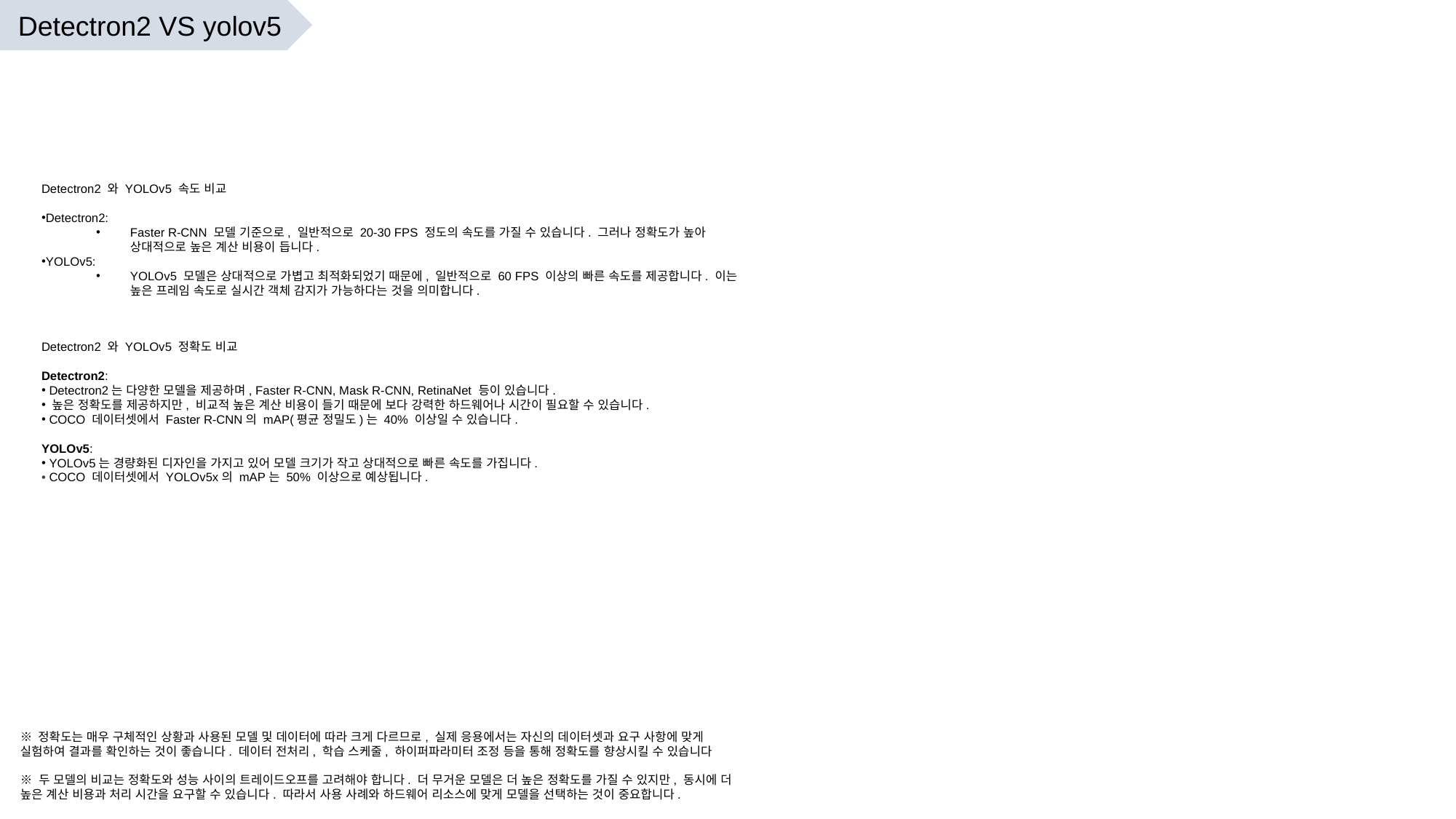

Detectron2 VS yolov5
Detectron2 와 YOLOv5 속도 비교

Detectron2:
Faster R-CNN 모델 기준으로, 일반적으로 20-30 FPS 정도의 속도를 가질 수 있습니다. 그러나 정확도가 높아 상대적으로 높은 계산 비용이 듭니다.
YOLOv5:
YOLOv5 모델은 상대적으로 가볍고 최적화되었기 때문에, 일반적으로 60 FPS 이상의 빠른 속도를 제공합니다. 이는 높은 프레임 속도로 실시간 객체 감지가 가능하다는 것을 의미합니다.
Detectron2 와 YOLOv5 정확도 비교

Detectron2:
 Detectron2는 다양한 모델을 제공하며, Faster R-CNN, Mask R-CNN, RetinaNet 등이 있습니다.
 높은 정확도를 제공하지만, 비교적 높은 계산 비용이 들기 때문에 보다 강력한 하드웨어나 시간이 필요할 수 있습니다.
 COCO 데이터셋에서 Faster R-CNN의 mAP(평균 정밀도)는 40% 이상일 수 있습니다.

YOLOv5:
 YOLOv5는 경량화된 디자인을 가지고 있어 모델 크기가 작고 상대적으로 빠른 속도를 가집니다.
 COCO 데이터셋에서 YOLOv5x의 mAP는 50% 이상으로 예상됩니다.
※ 정확도는 매우 구체적인 상황과 사용된 모델 및 데이터에 따라 크게 다르므로, 실제 응용에서는 자신의 데이터셋과 요구 사항에 맞게 실험하여 결과를 확인하는 것이 좋습니다. 데이터 전처리, 학습 스케줄, 하이퍼파라미터 조정 등을 통해 정확도를 향상시킬 수 있습니다

※ 두 모델의 비교는 정확도와 성능 사이의 트레이드오프를 고려해야 합니다. 더 무거운 모델은 더 높은 정확도를 가질 수 있지만, 동시에 더 높은 계산 비용과 처리 시간을 요구할 수 있습니다. 따라서 사용 사례와 하드웨어 리소스에 맞게 모델을 선택하는 것이 중요합니다.